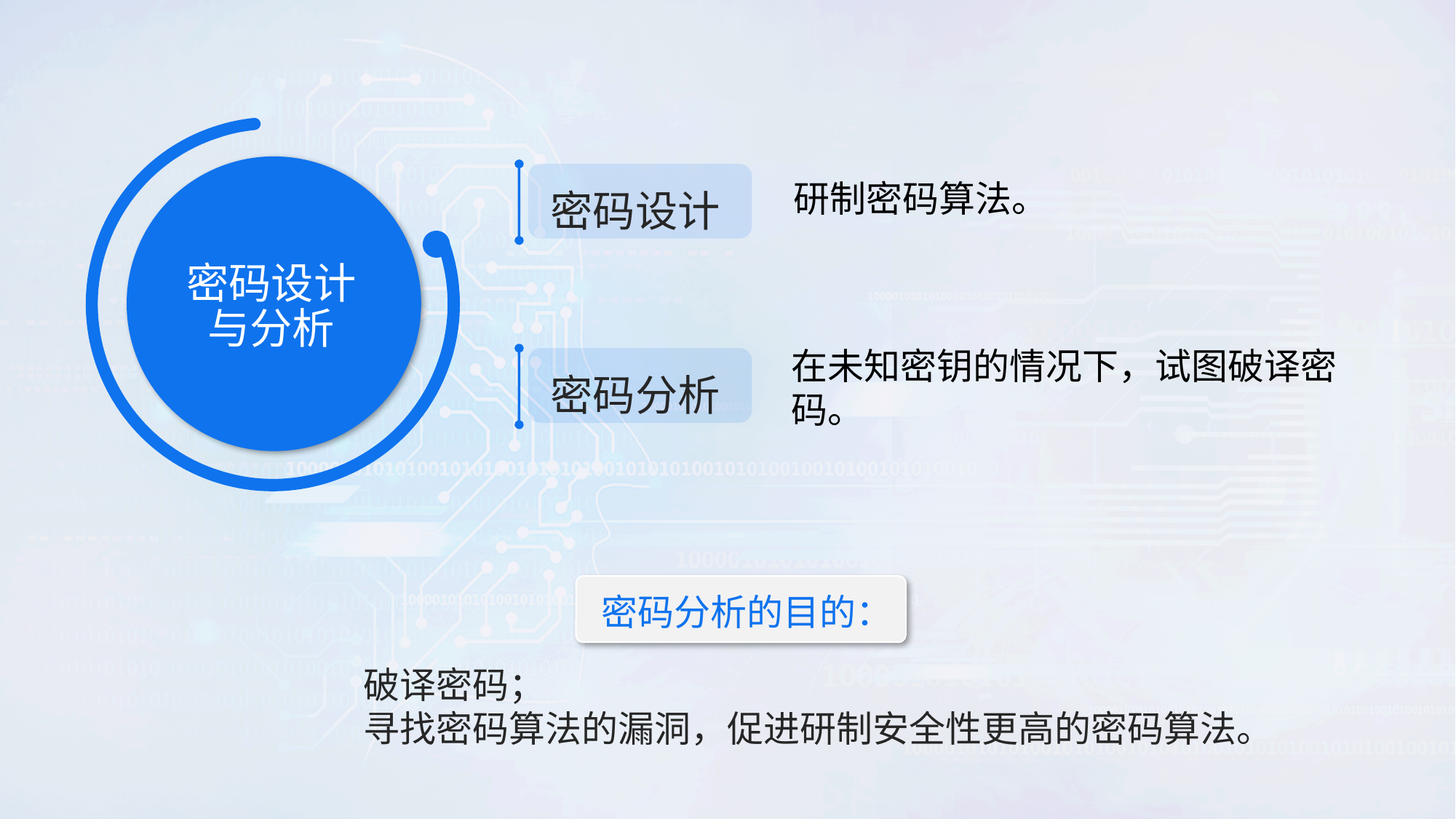

密码设计

密码设计与分析
研制密码算法。
密码分析

在未知密钥的情况下，试图破译密码。

密码分析的目的：
破译密码；
寻找密码算法的漏洞，促进研制安全性更高的密码算法。